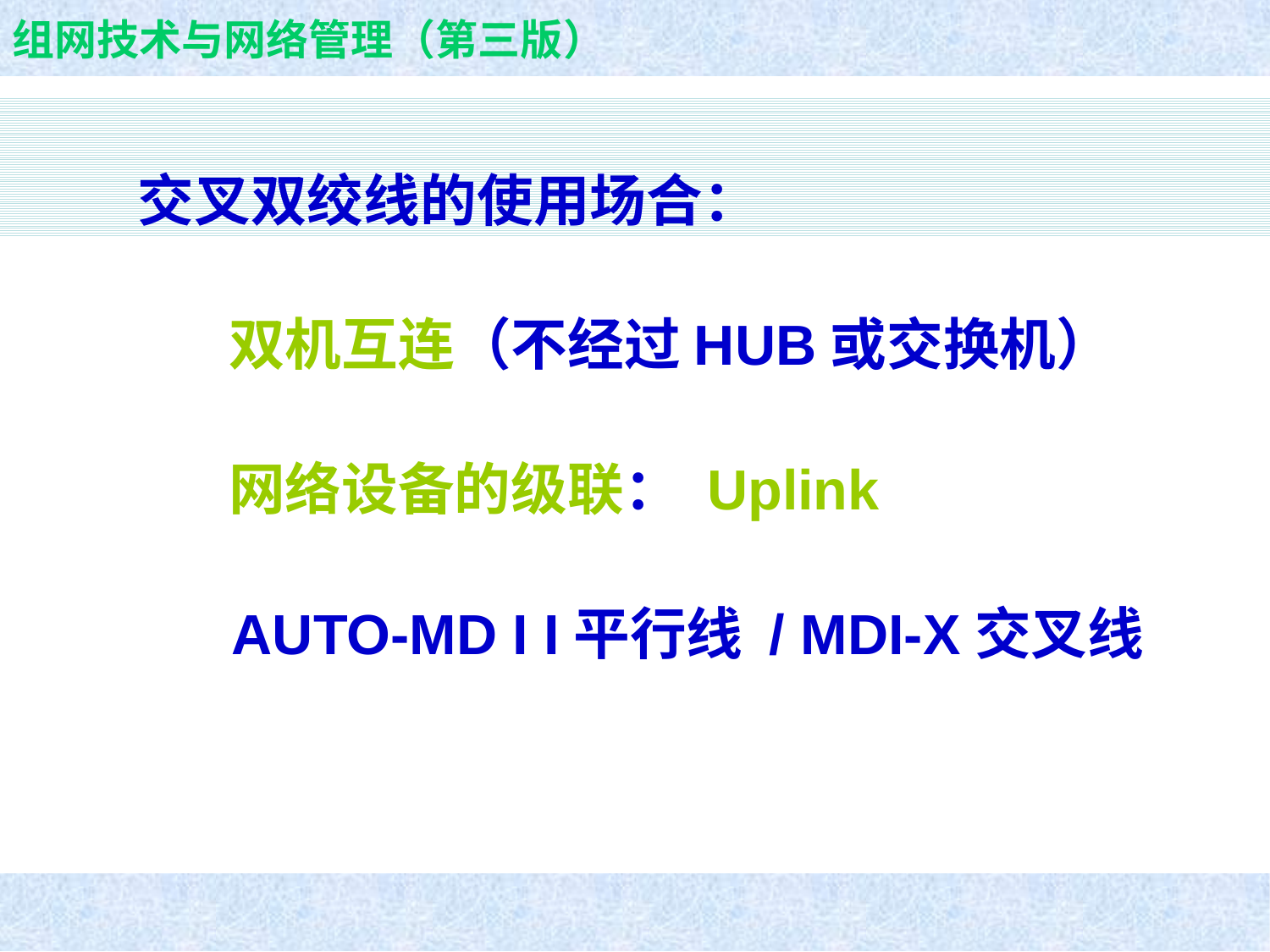

交叉双绞线的使用场合：

      双机互连（不经过HUB或交换机）

      网络设备的级联： Uplink

      AUTO-MD I I平行线 / MDI-X交叉线